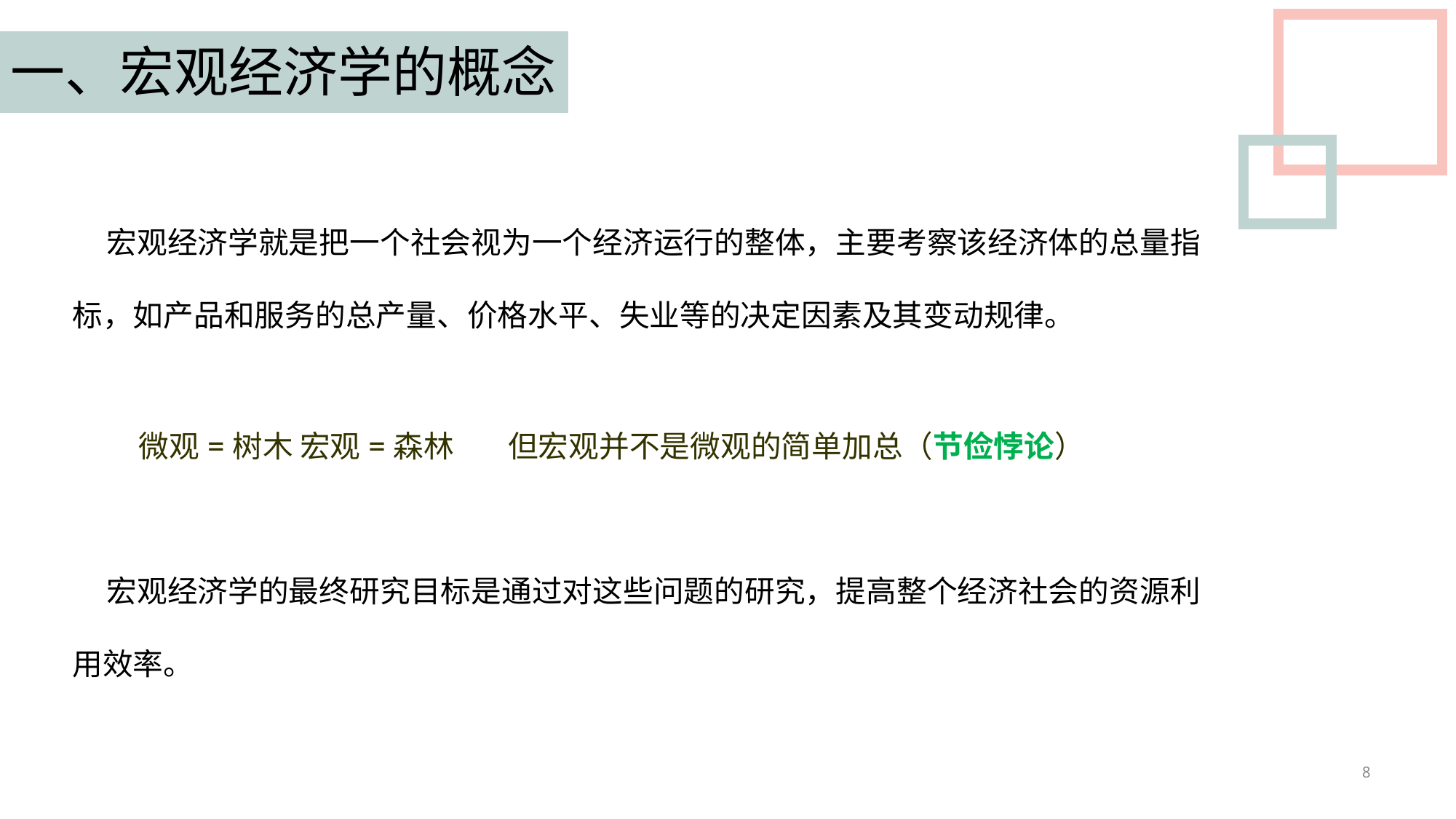

一、宏观经济学的概念

    宏观经济学就是把一个社会视为一个经济运行的整体，主要考察该经济体的总量指标，如产品和服务的总产量、价格水平、失业等的决定因素及其变动规律。
微观=树木 宏观=森林        但宏观并不是微观的简单加总（节俭悖论）
    宏观经济学的最终研究目标是通过对这些问题的研究，提高整个经济社会的资源利用效率。
8